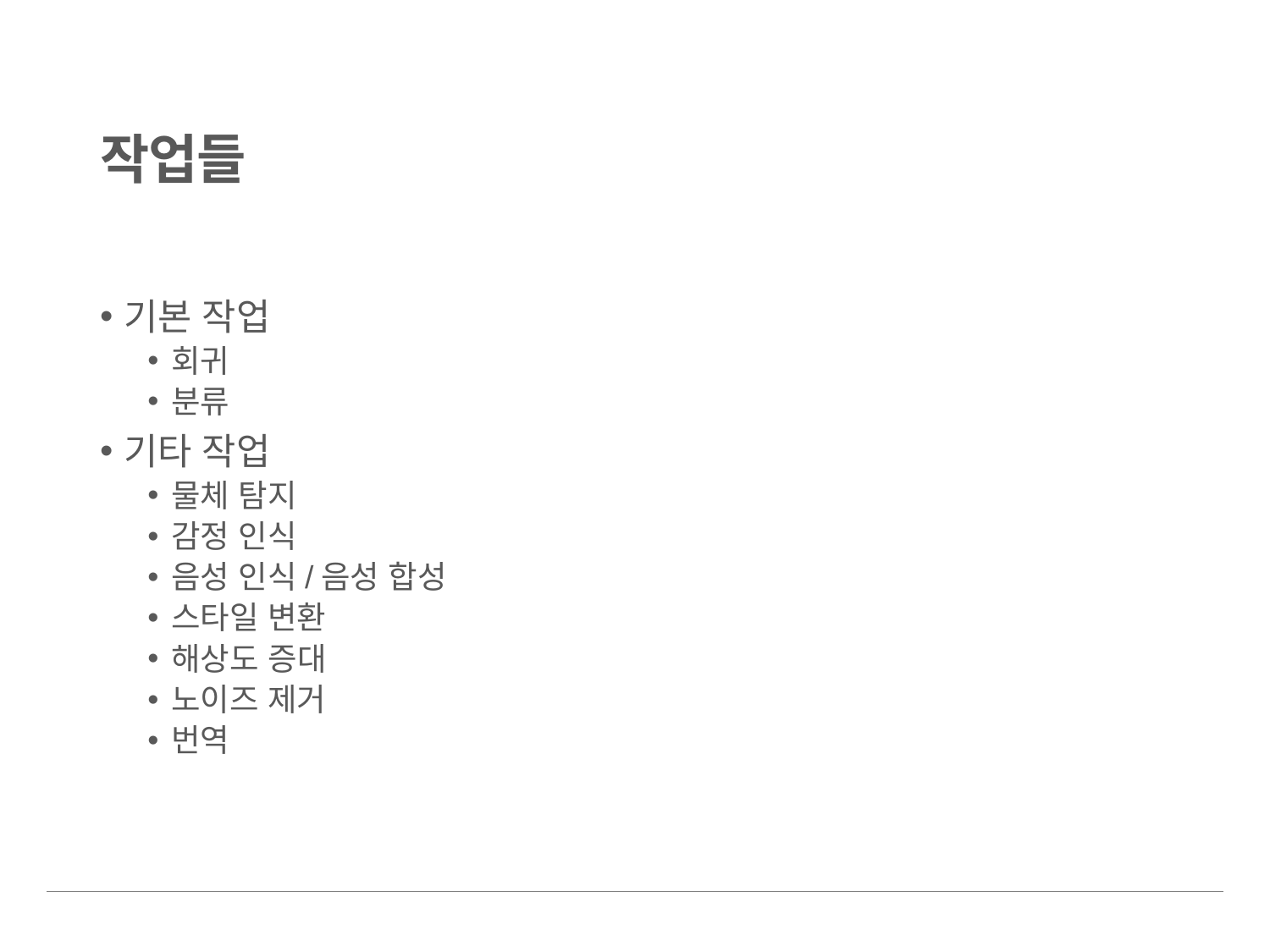

# 작업들
기본 작업
회귀
분류
기타 작업
물체 탐지
감정 인식
음성 인식/음성 합성
스타일 변환
해상도 증대
노이즈 제거
번역